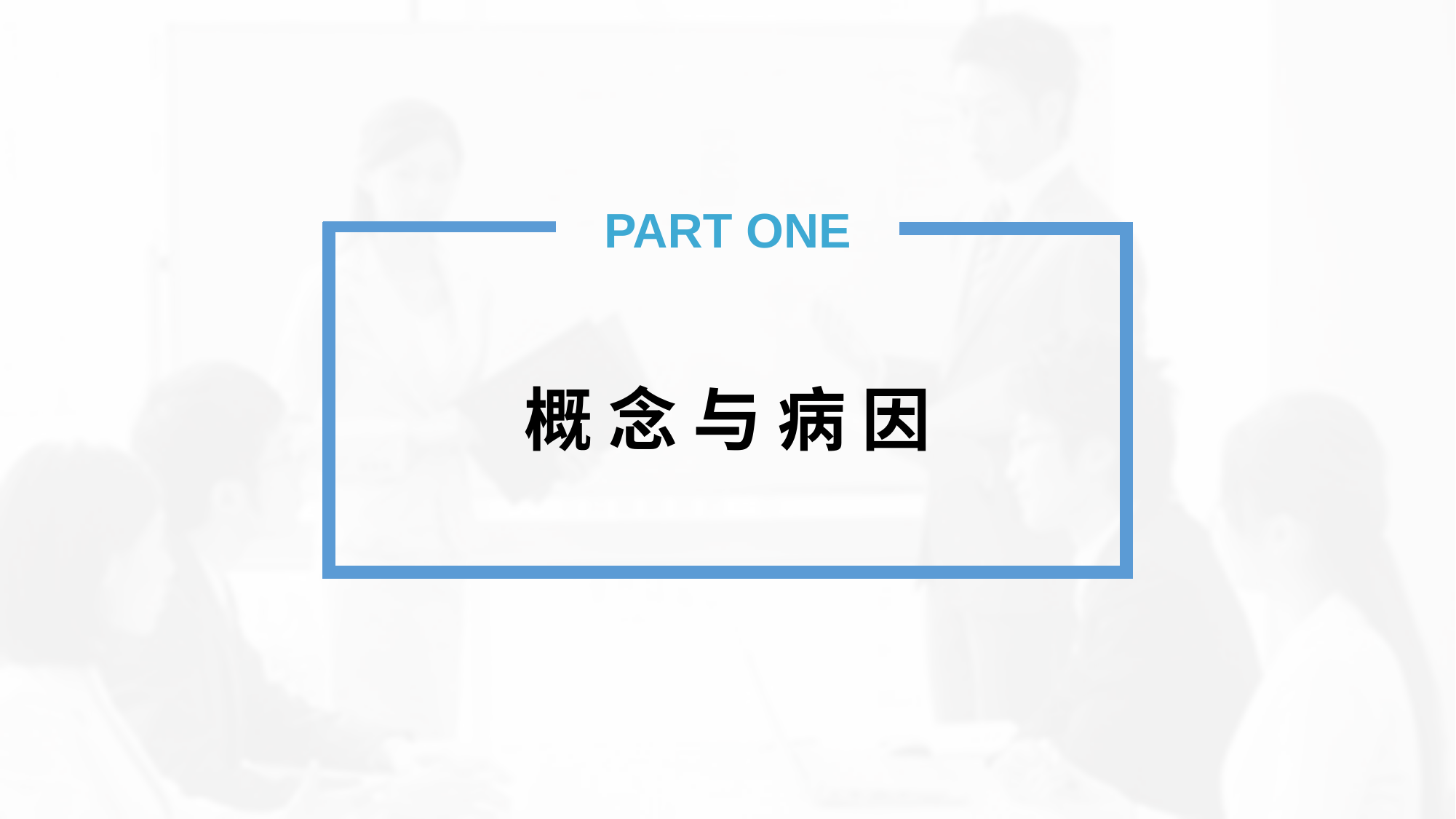

PART ONE
概 念 与 病 因